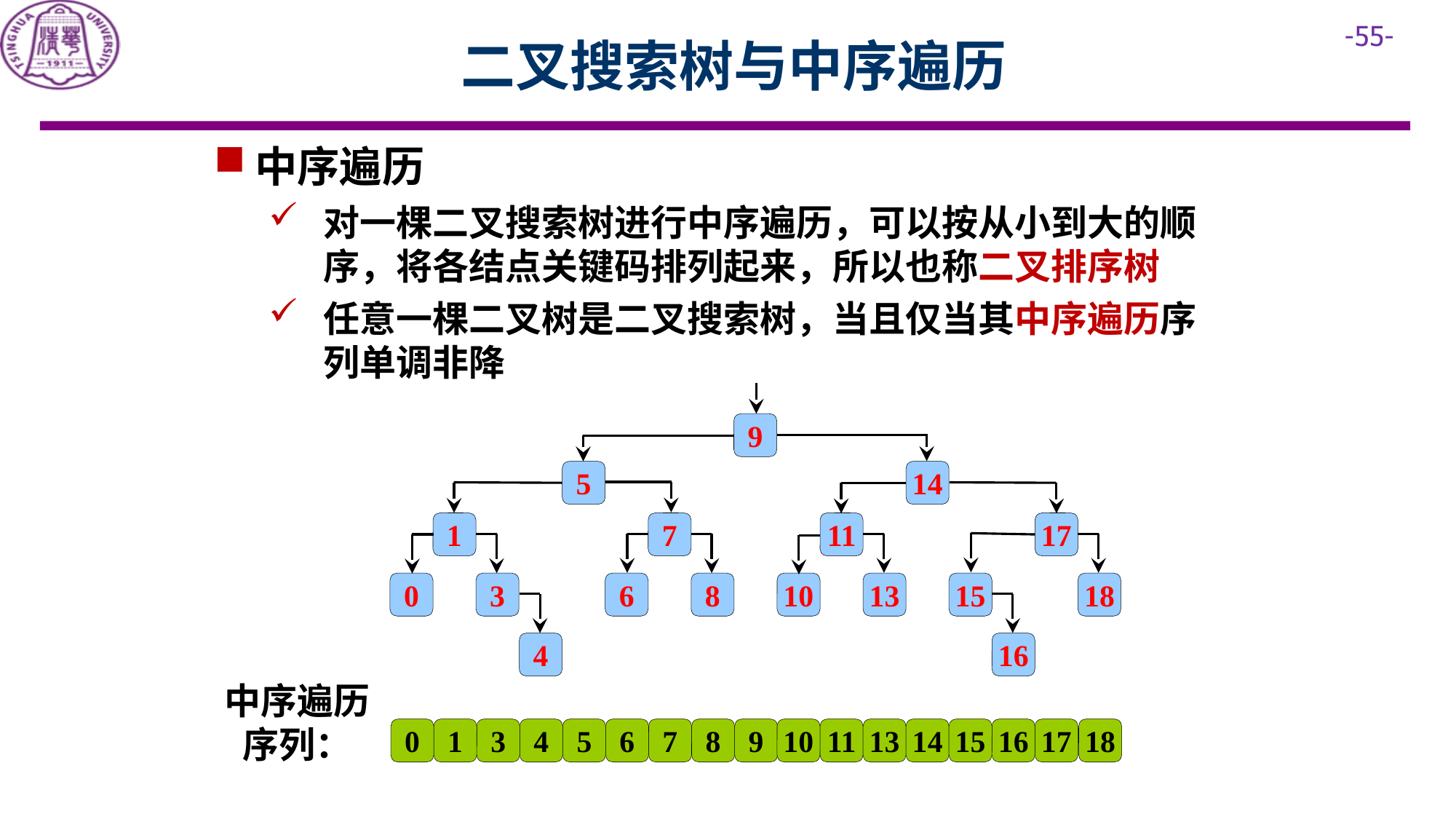

# 二叉搜索树与中序遍历
中序遍历
对一棵二叉搜索树进行中序遍历，可以按从小到大的顺序，将各结点关键码排列起来，所以也称二叉排序树
任意一棵二叉树是二叉搜索树，当且仅当其中序遍历序列单调非降
9
5
14
1
7
11
17
0
3
6
8
10
13
15
18
4
16
中序遍历序列：
0
1
3
4
5
6
7
8
9
10
11
13
14
15
16
17
18